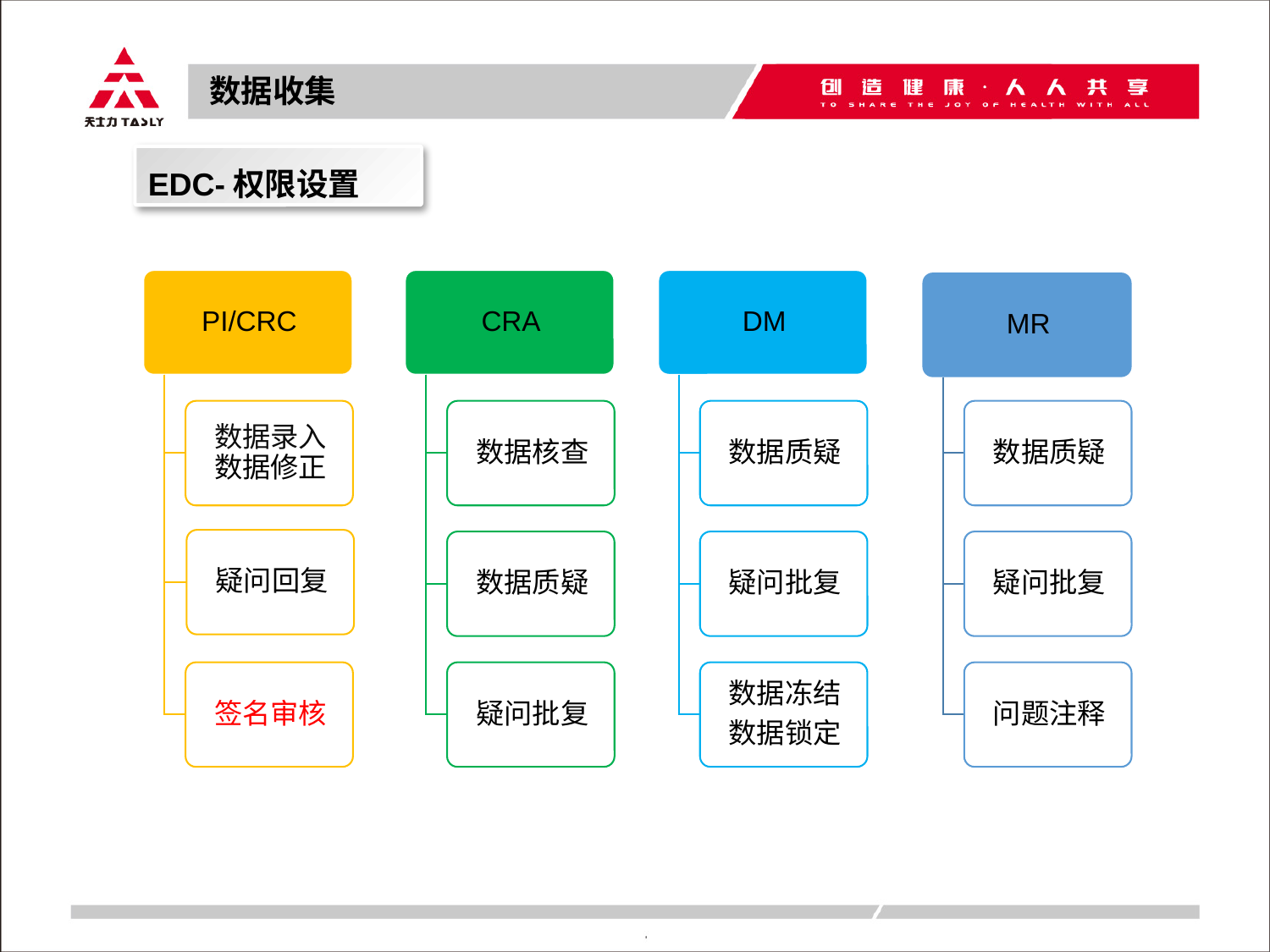

数据收集
EDC-权限设置
PI/CRC
数据录入
数据修正
疑问回复
签名审核
CRA
数据核查
数据质疑
疑问批复
DM
数据质疑
疑问批复
数据冻结
数据锁定
MR
数据质疑
疑问批复
问题注释